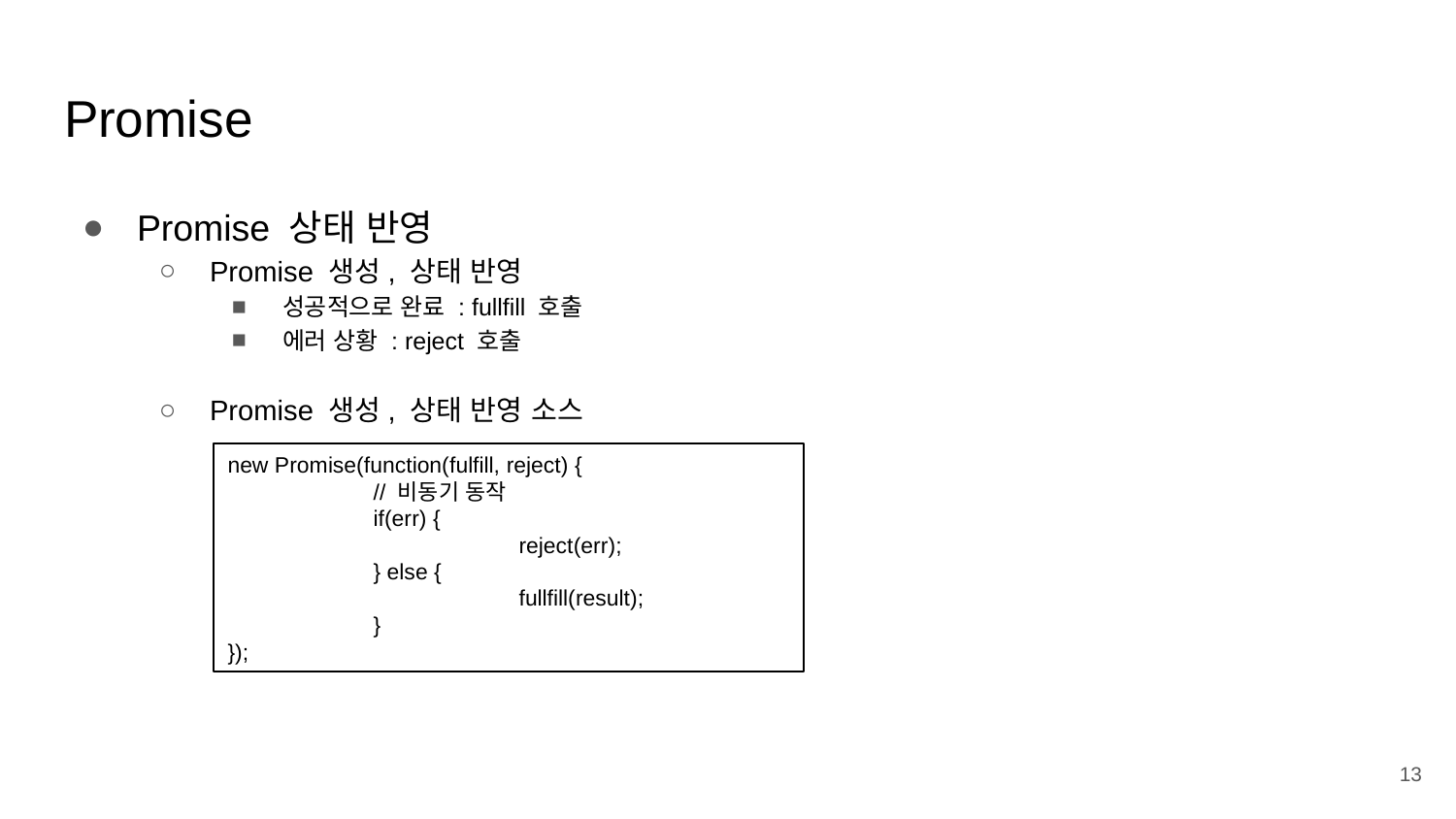

# Promise
Promise 상태 반영
Promise 생성, 상태 반영
성공적으로 완료 : fullfill 호출
에러 상황 : reject 호출

Promise 생성, 상태 반영 소스
new Promise(function(fulfill, reject) {
	// 비동기 동작
	if(err) {
		reject(err);
	} else {
		fullfill(result);
	}
});
13